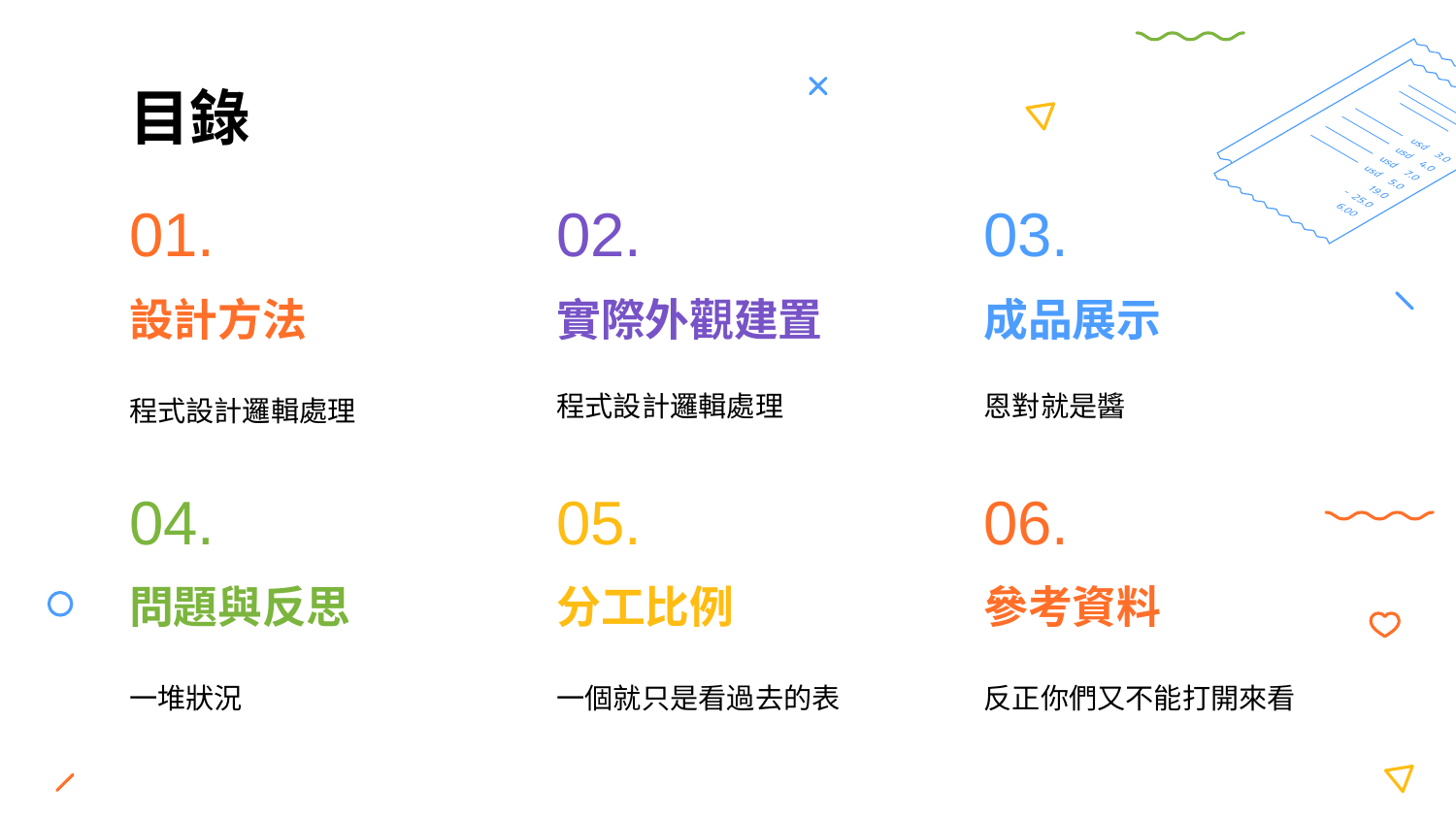

# 目錄
01.
02.
03.
實際外觀建置
成品展示
設計方法
程式設計邏輯處理
恩對就是醬
程式設計邏輯處理
04.
05.
06.
問題與反思
分工比例
參考資料
一個就只是看過去的表
反正你們又不能打開來看
一堆狀況